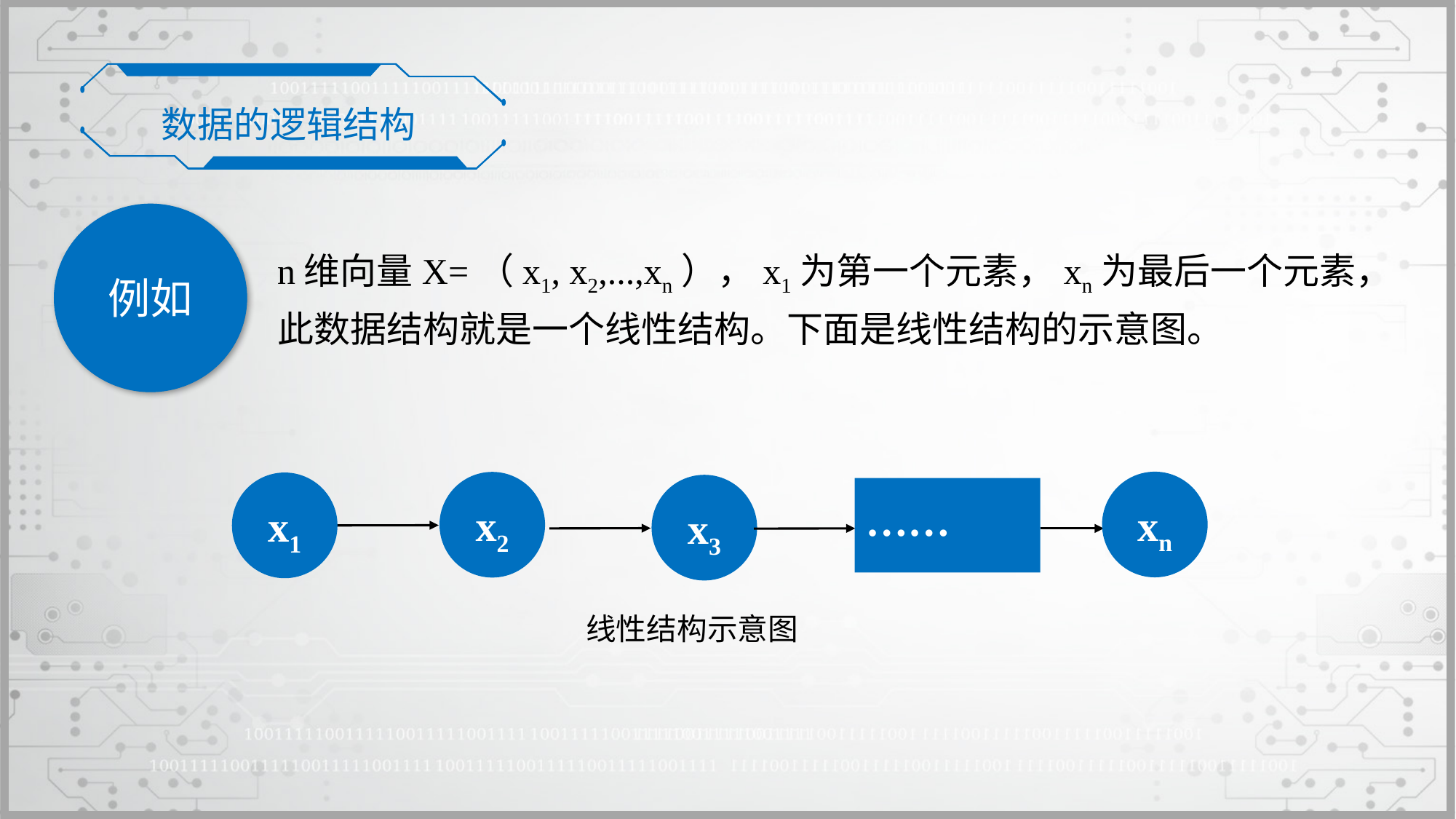

数据的逻辑结构

例如
n维向量X=（x1, x2,...,xn），x1为第一个元素，xn为最后一个元素，此数据结构就是一个线性结构。下面是线性结构的示意图。

xn
x2
x1
x3
……
线性结构示意图